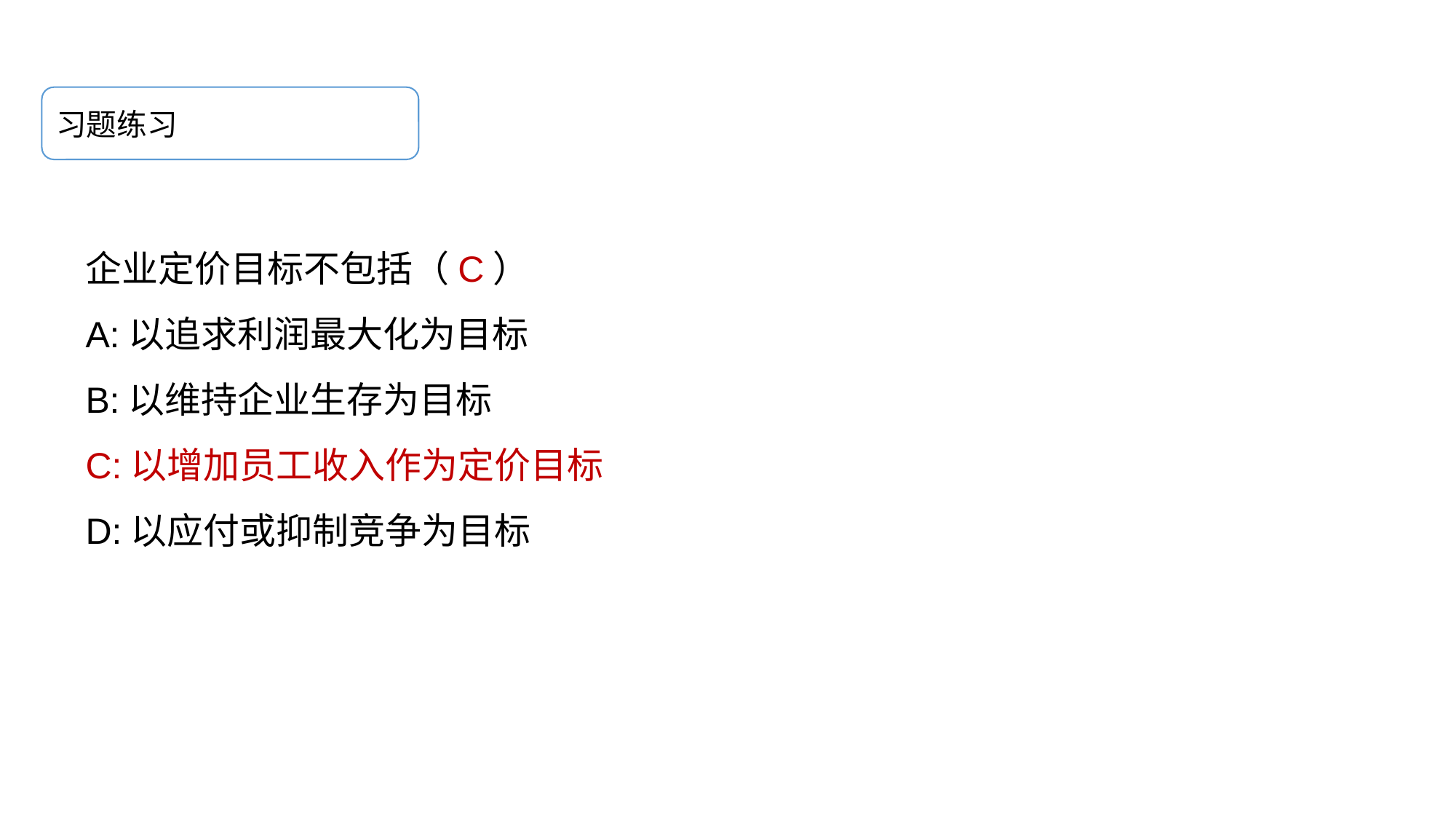

习题练习
企业定价目标不包括（C）
A:以追求利润最大化为目标
B:以维持企业生存为目标
C:以增加员工收入作为定价目标
D:以应付或抑制竞争为目标